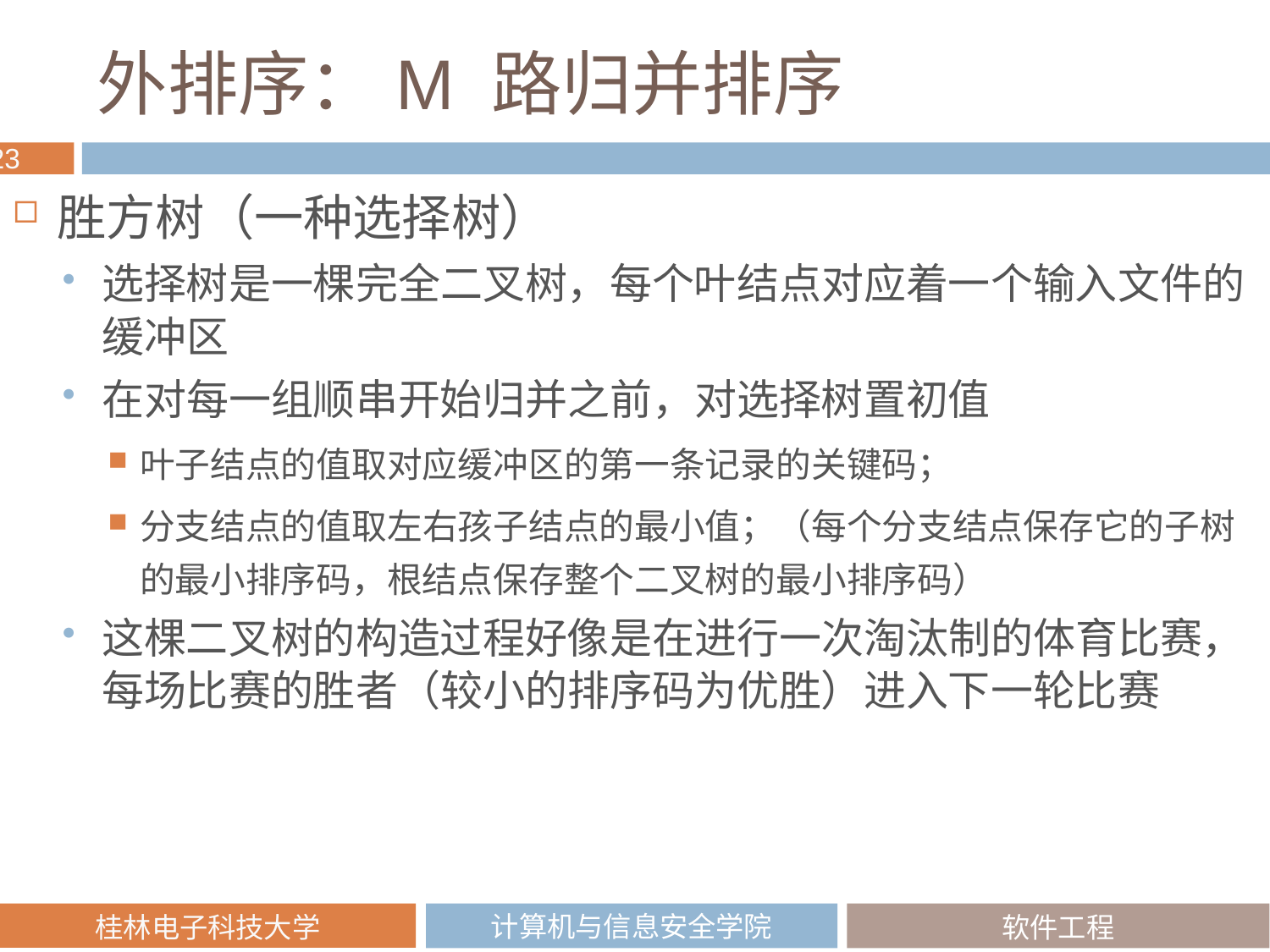

# 外排序：M 路归并排序
胜方树（一种选择树）
选择树是一棵完全二叉树，每个叶结点对应着一个输入文件的缓冲区
在对每一组顺串开始归并之前，对选择树置初值
叶子结点的值取对应缓冲区的第一条记录的关键码；
分支结点的值取左右孩子结点的最小值；（每个分支结点保存它的子树的最小排序码，根结点保存整个二叉树的最小排序码）
这棵二叉树的构造过程好像是在进行一次淘汰制的体育比赛，每场比赛的胜者（较小的排序码为优胜）进入下一轮比赛